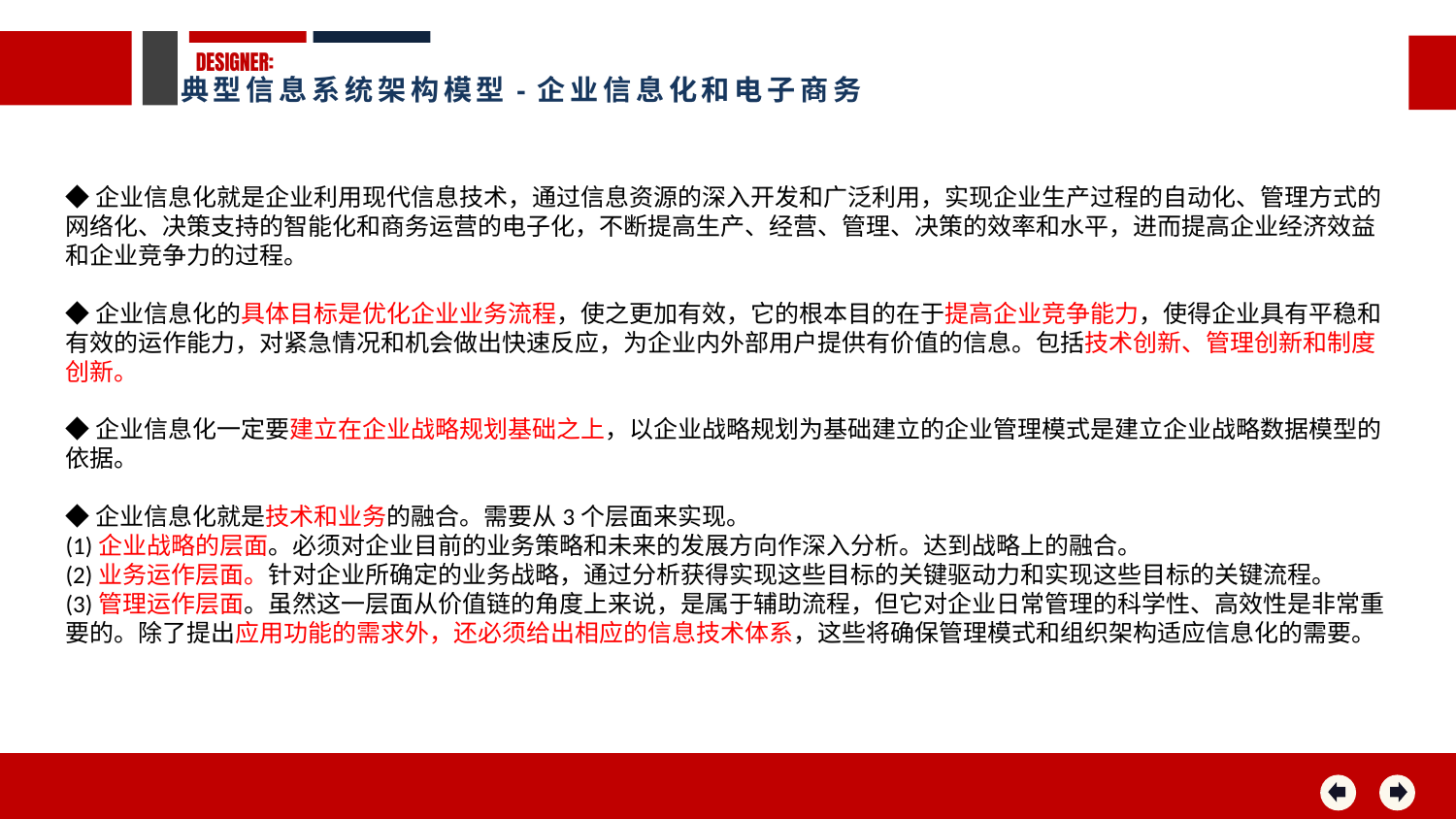

DESIGNER:
典型信息系统架构模型-企业信息化和电子商务

◆企业信息化就是企业利用现代信息技术，通过信息资源的深入开发和广泛利用，实现企业生产过程的自动化、管理方式的网络化、决策支持的智能化和商务运营的电子化，不断提高生产、经营、管理、决策的效率和水平，进而提高企业经济效益和企业竞争力的过程。

◆企业信息化的具体目标是优化企业业务流程，使之更加有效，它的根本目的在于提高企业竞争能力，使得企业具有平稳和有效的运作能力，对紧急情况和机会做出快速反应，为企业内外部用户提供有价值的信息。包括技术创新、管理创新和制度创新。

◆企业信息化一定要建立在企业战略规划基础之上，以企业战略规划为基础建立的企业管理模式是建立企业战略数据模型的依据。

◆企业信息化就是技术和业务的融合。需要从3个层面来实现。
(1)企业战略的层面。必须对企业目前的业务策略和未来的发展方向作深入分析。达到战略上的融合。
(2)业务运作层面。针对企业所确定的业务战略，通过分析获得实现这些目标的关键驱动力和实现这些目标的关键流程。
(3)管理运作层面。虽然这一层面从价值链的角度上来说，是属于辅助流程，但它对企业日常管理的科学性、高效性是非常重要的。除了提出应用功能的需求外，还必须给出相应的信息技术体系，这些将确保管理模式和组织架构适应信息化的需要。